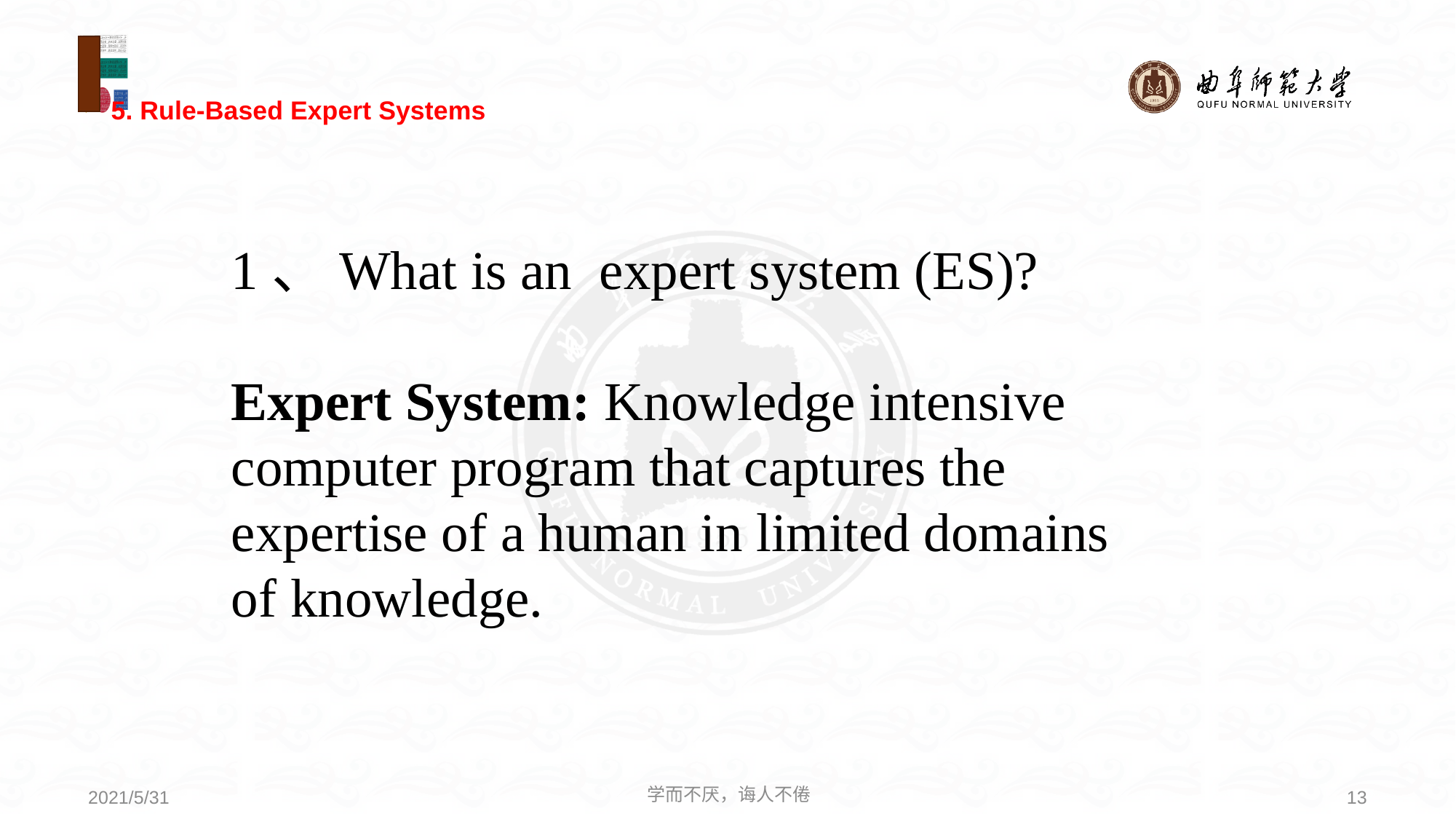

# 5. Rule-Based Expert Systems
1、What is an  expert system (ES)?
Expert System: Knowledge intensive computer program that captures the expertise of a human in limited domains of knowledge.
学而不厌，诲人不倦
13
2021/5/31